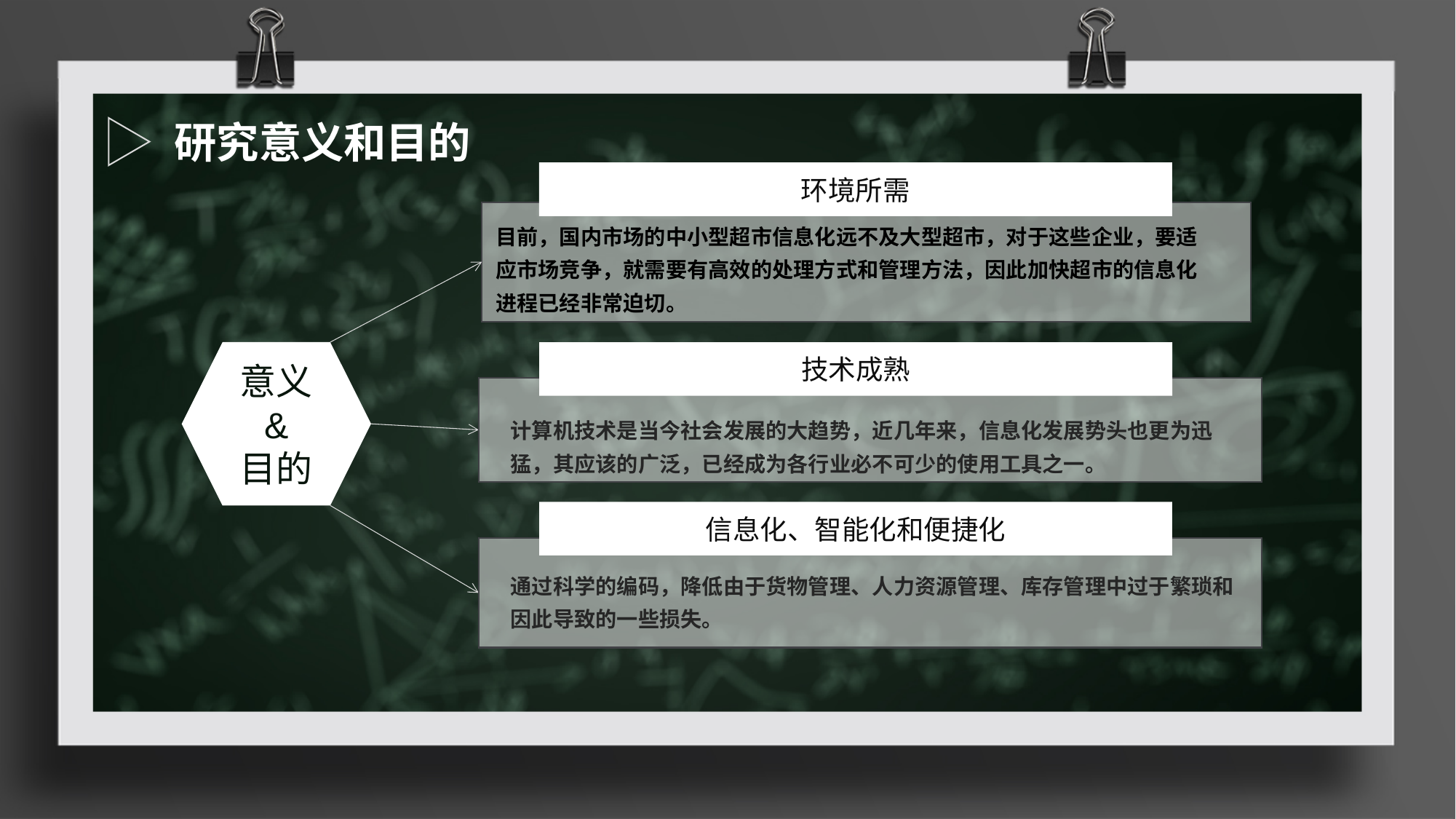

研究意义和目的

环境所需

目前，国内市场的中小型超市信息化远不及大型超市，对于这些企业，要适应市场竞争，就需要有高效的处理方式和管理方法，因此加快超市的信息化进程已经非常迫切。
意义
&
目的
技术成熟

计算机技术是当今社会发展的大趋势，近几年来，信息化发展势头也更为迅猛，其应该的广泛，已经成为各行业必不可少的使用工具之一。
信息化、智能化和便捷化

通过科学的编码，降低由于货物管理、人力资源管理、库存管理中过于繁琐和因此导致的一些损失。